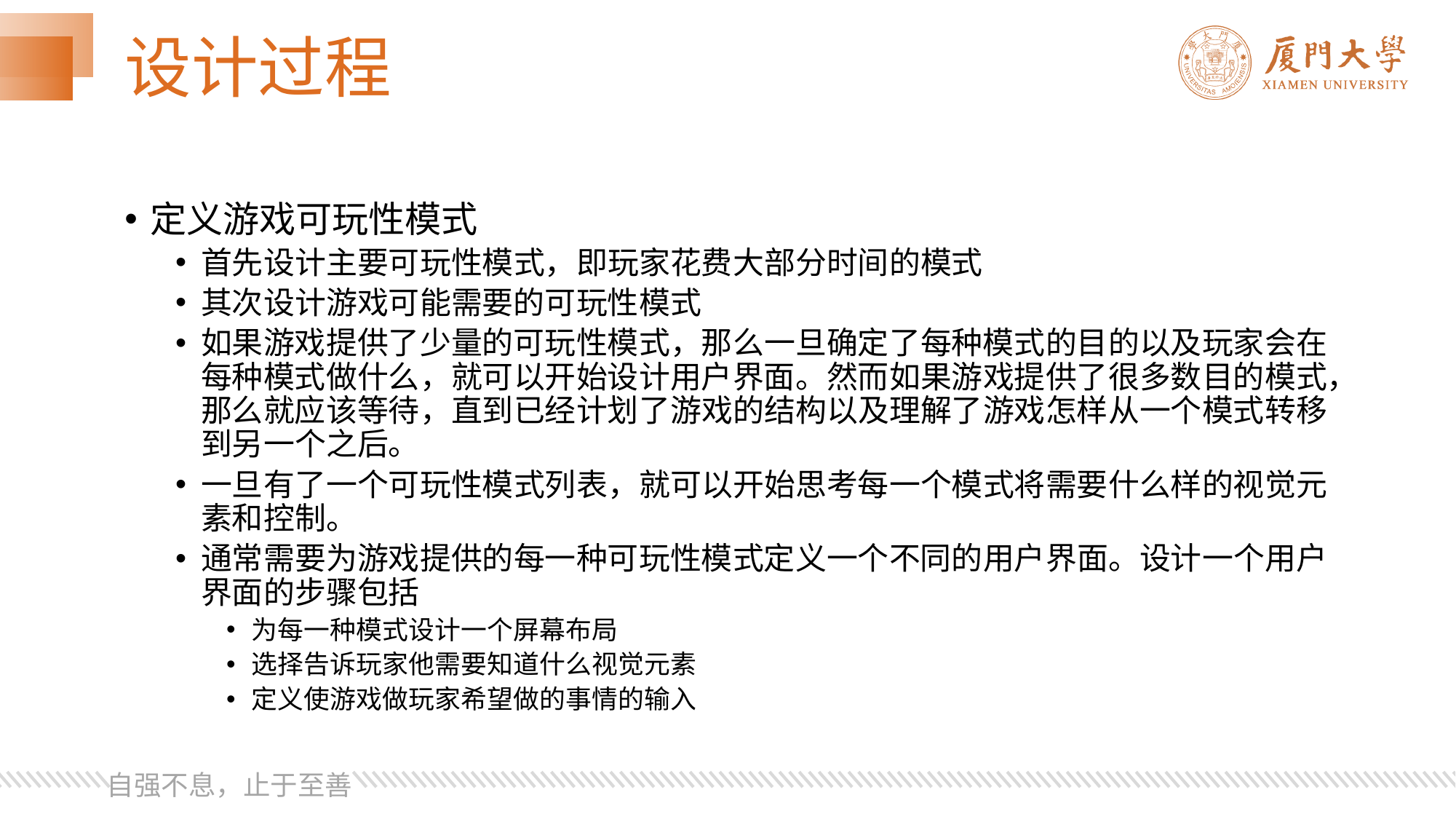

# 设计过程
定义游戏可玩性模式
首先设计主要可玩性模式，即玩家花费大部分时间的模式
其次设计游戏可能需要的可玩性模式
如果游戏提供了少量的可玩性模式，那么一旦确定了每种模式的目的以及玩家会在每种模式做什么，就可以开始设计用户界面。然而如果游戏提供了很多数目的模式，那么就应该等待，直到已经计划了游戏的结构以及理解了游戏怎样从一个模式转移到另一个之后。
一旦有了一个可玩性模式列表，就可以开始思考每一个模式将需要什么样的视觉元素和控制。
通常需要为游戏提供的每一种可玩性模式定义一个不同的用户界面。设计一个用户界面的步骤包括
为每一种模式设计一个屏幕布局
选择告诉玩家他需要知道什么视觉元素
定义使游戏做玩家希望做的事情的输入